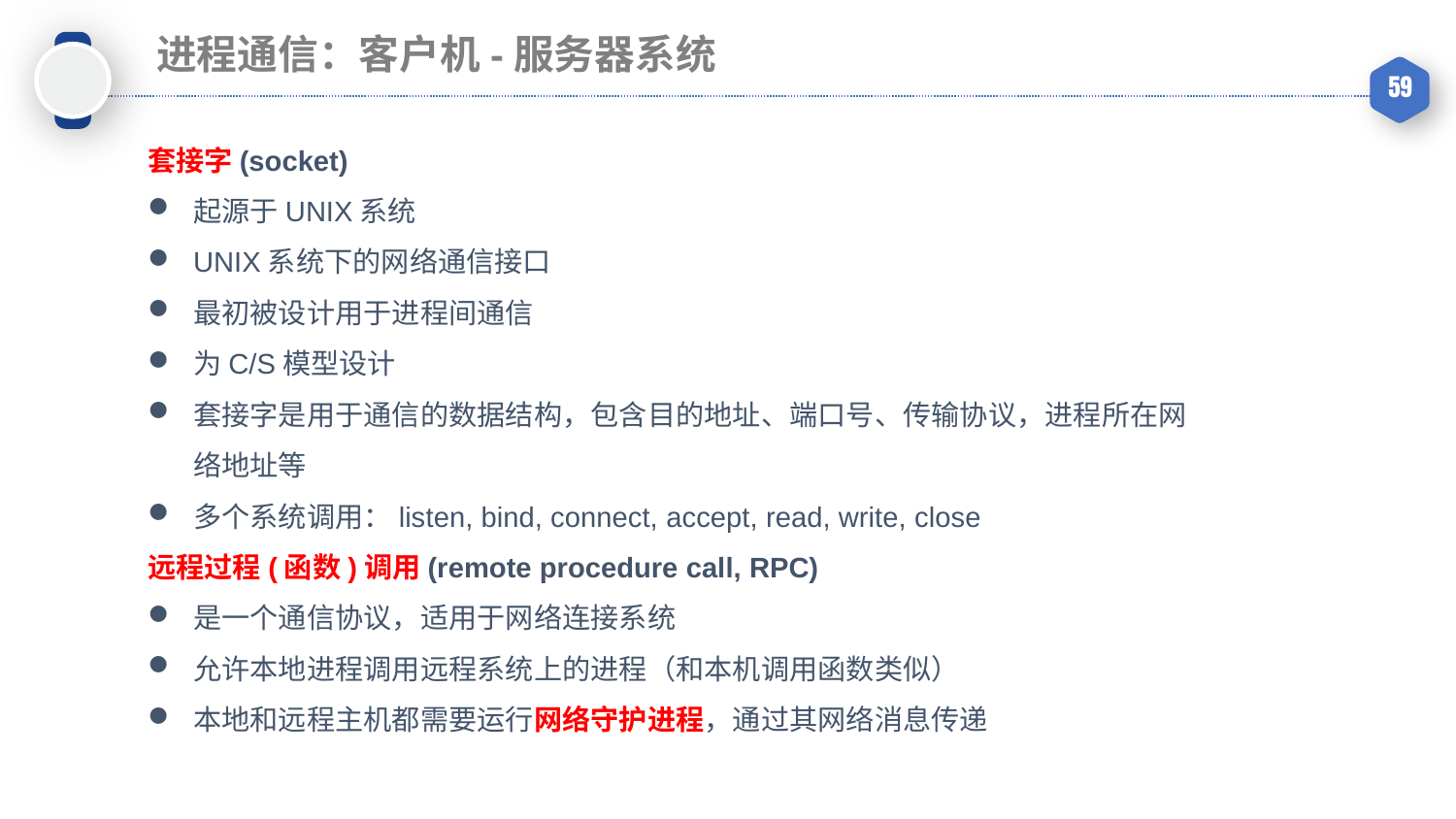

进程通信：客户机-服务器系统
套接字(socket)
起源于UNIX系统
UNIX系统下的网络通信接口
最初被设计用于进程间通信
为C/S模型设计
套接字是用于通信的数据结构，包含目的地址、端口号、传输协议，进程所在网络地址等
多个系统调用：listen, bind, connect, accept, read, write, close
远程过程(函数)调用(remote procedure call, RPC)
是一个通信协议，适用于网络连接系统
允许本地进程调用远程系统上的进程（和本机调用函数类似）
本地和远程主机都需要运行网络守护进程，通过其网络消息传递